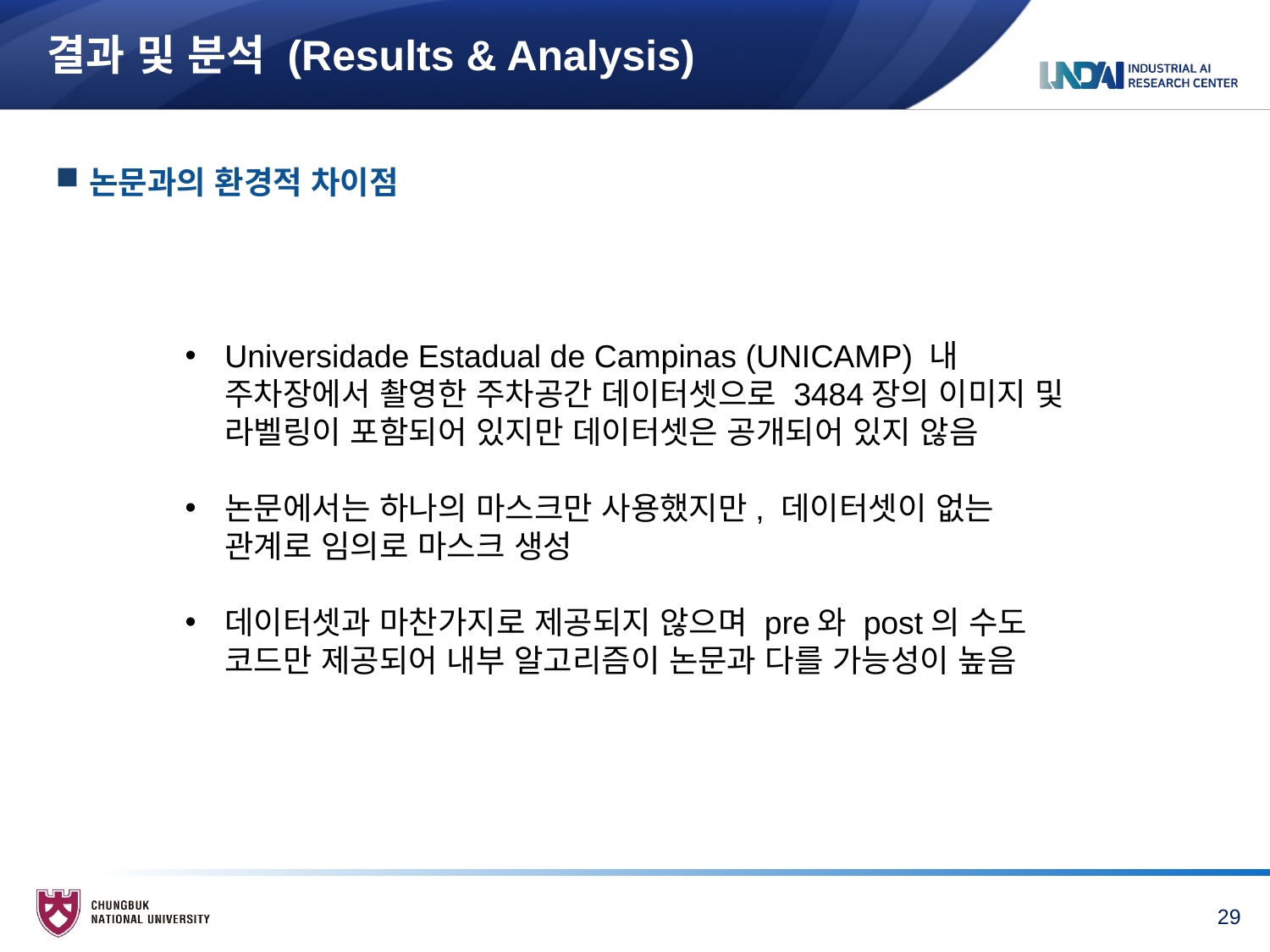

# 결과 및 분석 (Results & Analysis)
논문과의 환경적 차이점
Universidade Estadual de Campinas (UNICAMP) 내 주차장에서 촬영한 주차공간 데이터셋으로 3484장의 이미지 및 라벨링이 포함되어 있지만 데이터셋은 공개되어 있지 않음

논문에서는 하나의 마스크만 사용했지만, 데이터셋이 없는 관계로 임의로 마스크 생성

데이터셋과 마찬가지로 제공되지 않으며 pre와 post의 수도 코드만 제공되어 내부 알고리즘이 논문과 다를 가능성이 높음